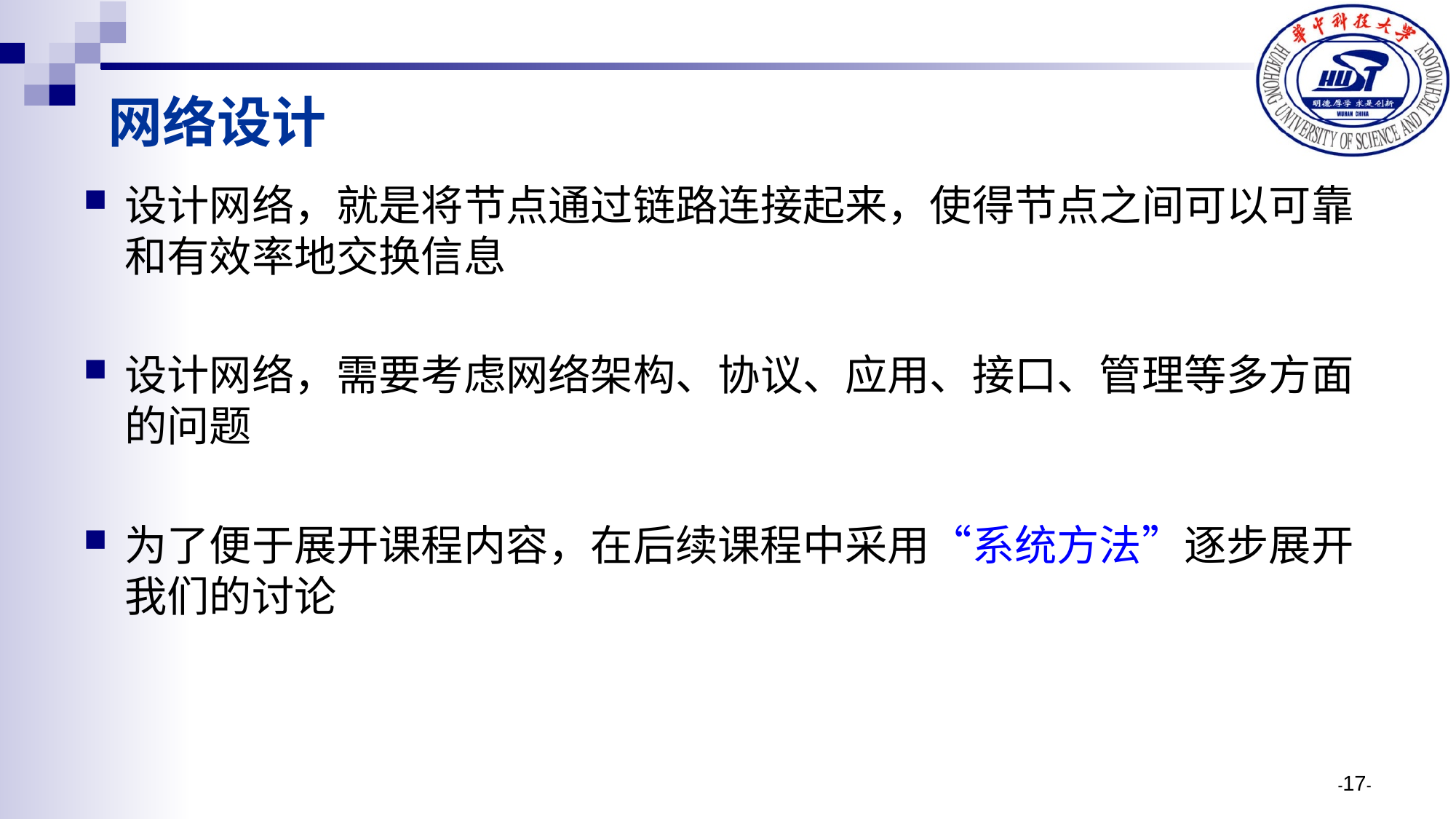

# 网络设计
设计网络，就是将节点通过链路连接起来，使得节点之间可以可靠和有效率地交换信息

设计网络，需要考虑网络架构、协议、应用、接口、管理等多方面的问题

为了便于展开课程内容，在后续课程中采用“系统方法”逐步展开我们的讨论
-17-